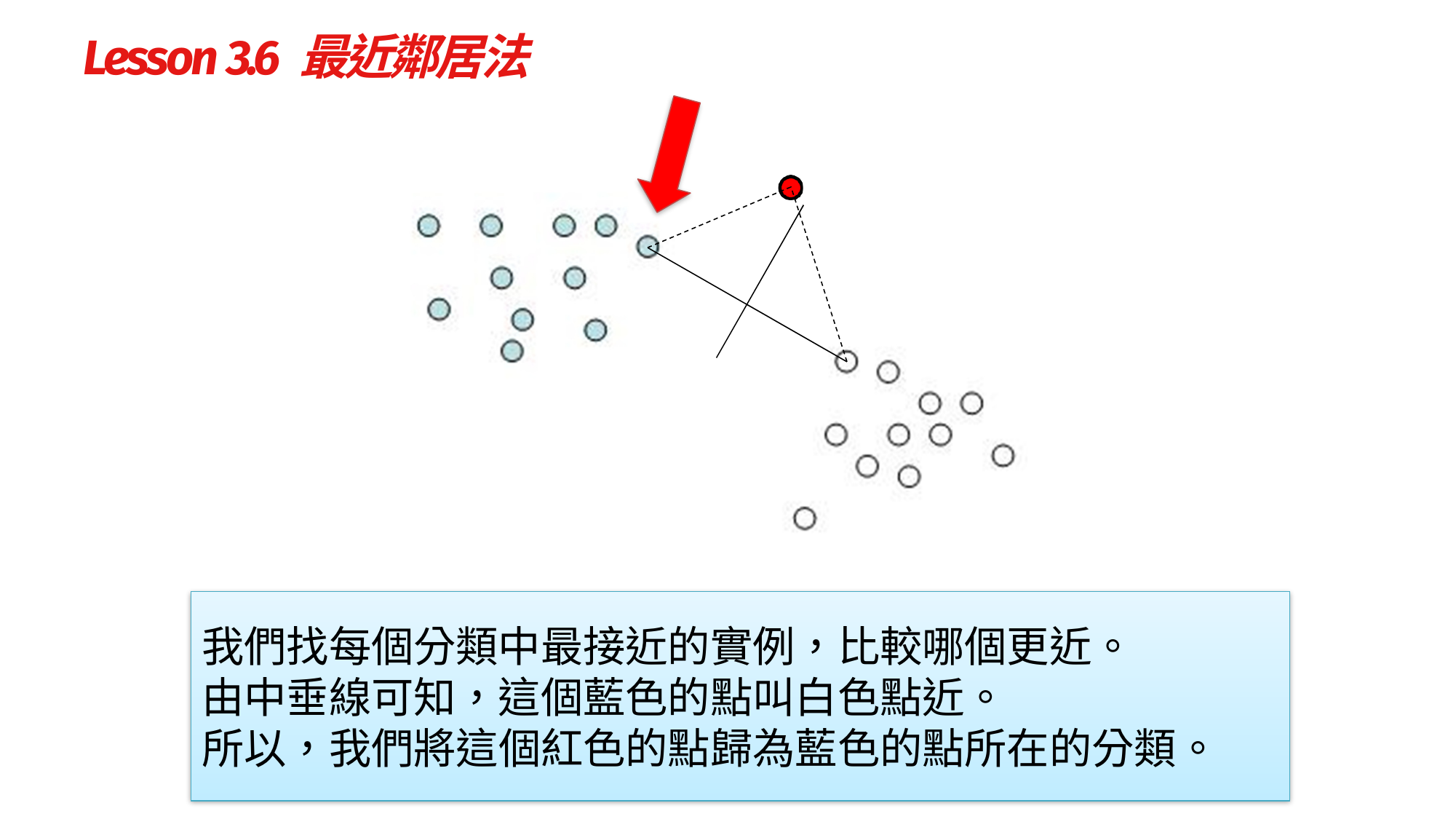

# Lesson 3.6 最近鄰居法

我們找每個分類中最接近的實例，比較哪個更近。
由中垂線可知，這個藍色的點叫白色點近。
所以，我們將這個紅色的點歸為藍色的點所在的分類。